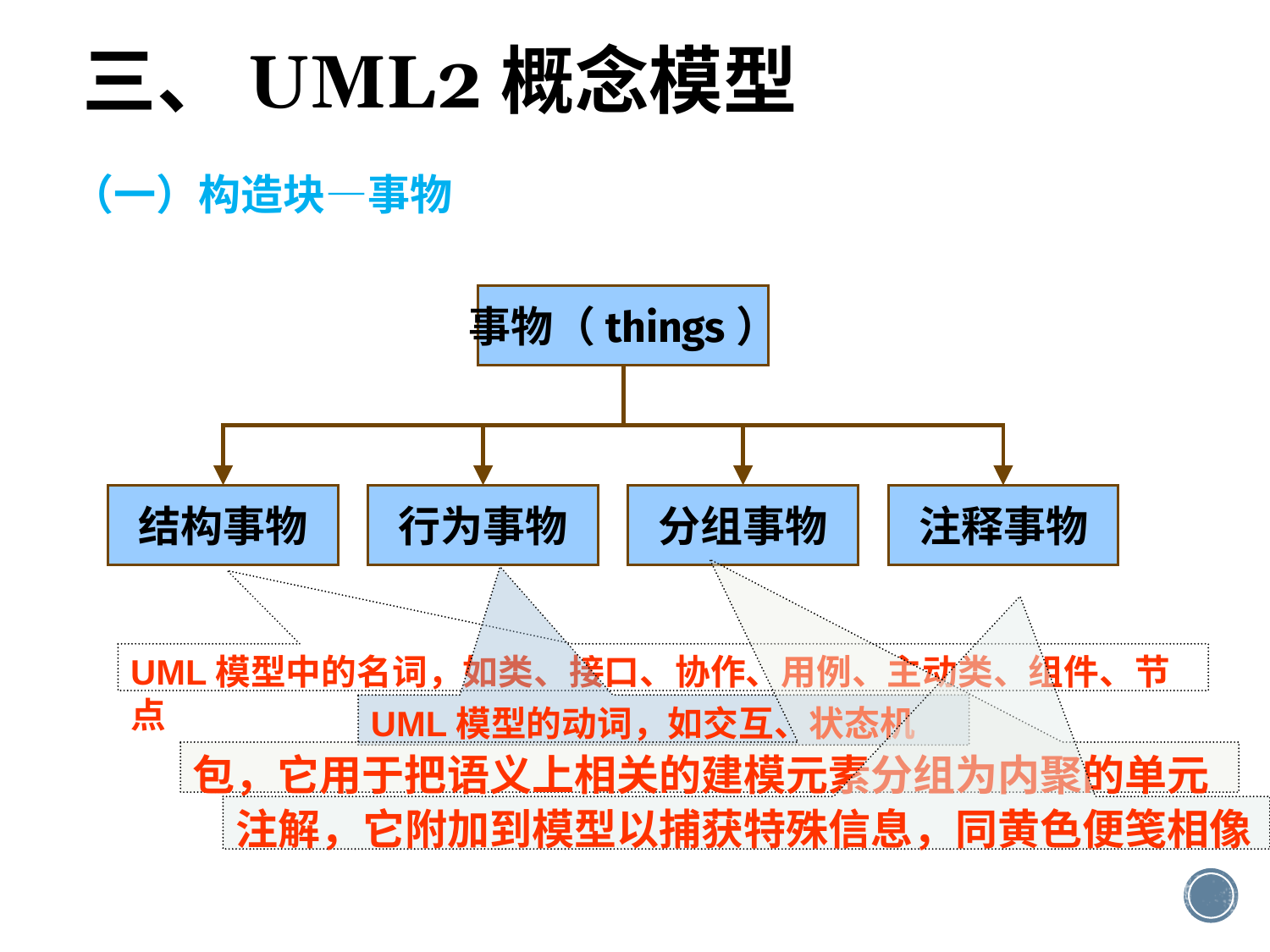

三、UML2概念模型
# （一）构造块—事物
事物（things）
结构事物
行为事物
分组事物
注释事物
UML模型中的名词，如类、接口、协作、用例、主动类、组件、节点
UML模型的动词，如交互、状态机
包，它用于把语义上相关的建模元素分组为内聚的单元
注解，它附加到模型以捕获特殊信息，同黄色便笺相像